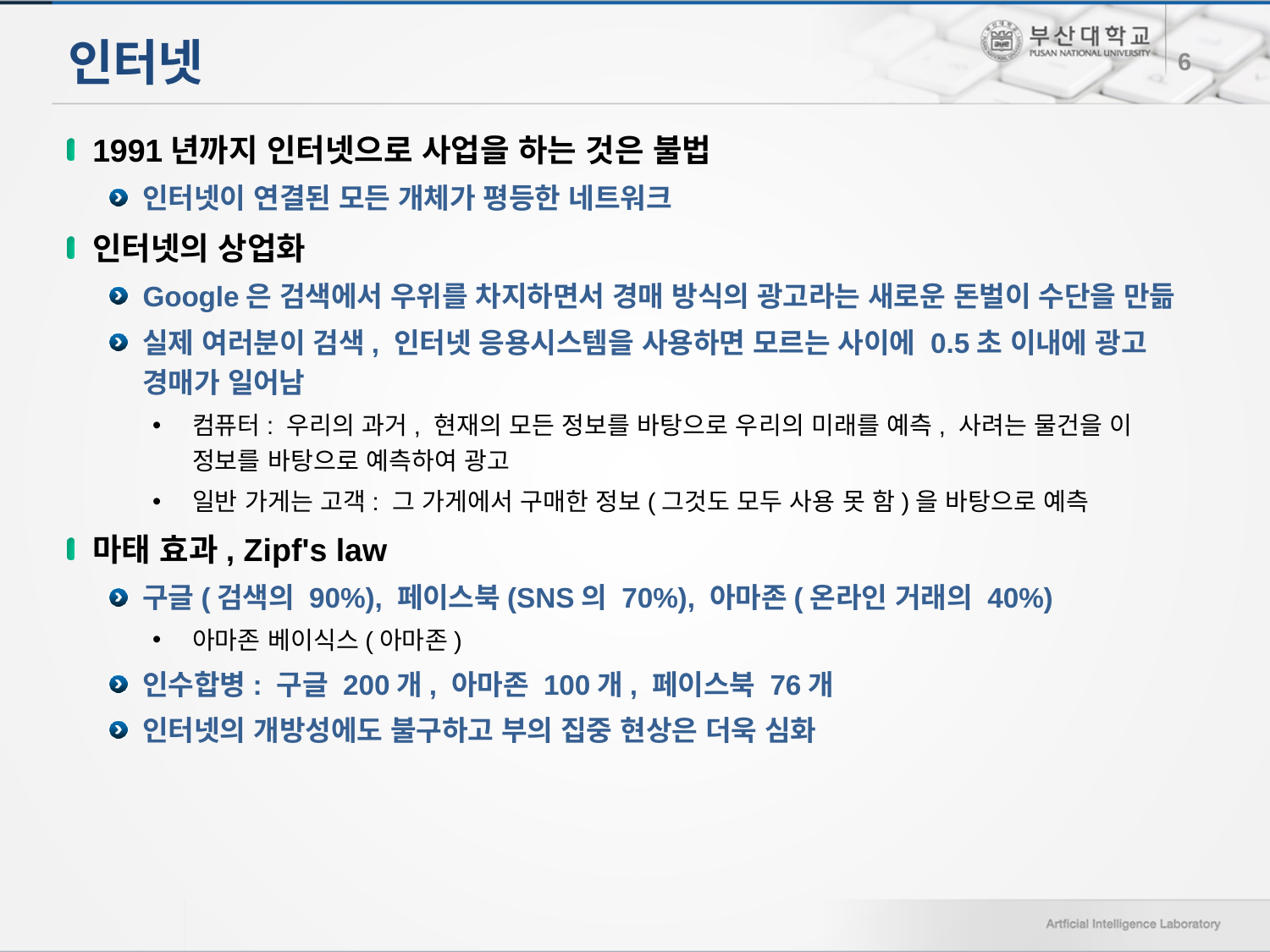

# 인터넷
6
1991년까지 인터넷으로 사업을 하는 것은 불법
인터넷이 연결된 모든 개체가 평등한 네트워크
인터넷의 상업화
Google은 검색에서 우위를 차지하면서 경매 방식의 광고라는 새로운 돈벌이 수단을 만듦
실제 여러분이 검색, 인터넷 응용시스템을 사용하면 모르는 사이에 0.5초 이내에 광고 경매가 일어남
컴퓨터: 우리의 과거, 현재의 모든 정보를 바탕으로 우리의 미래를 예측, 사려는 물건을 이 정보를 바탕으로 예측하여 광고
일반 가게는 고객: 그 가게에서 구매한 정보(그것도 모두 사용 못 함)을 바탕으로 예측
마태 효과, Zipf's law
구글(검색의 90%), 페이스북(SNS의 70%), 아마존(온라인 거래의 40%)
아마존 베이식스(아마존)
인수합병: 구글 200개, 아마존 100개, 페이스북 76개
인터넷의 개방성에도 불구하고 부의 집중 현상은 더욱 심화